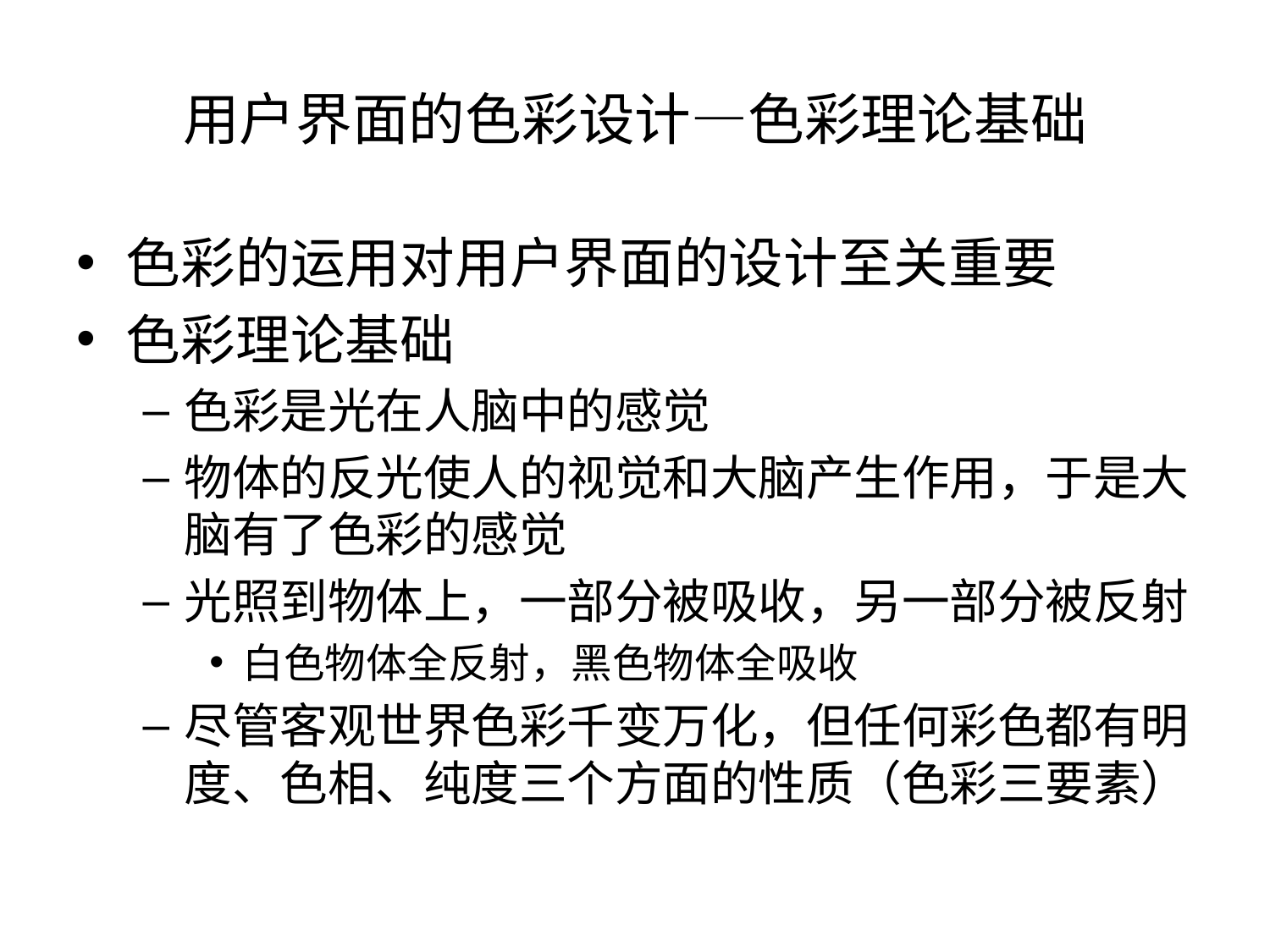

# 用户界面的色彩设计—色彩理论基础
色彩的运用对用户界面的设计至关重要
色彩理论基础
色彩是光在人脑中的感觉
物体的反光使人的视觉和大脑产生作用，于是大脑有了色彩的感觉
光照到物体上，一部分被吸收，另一部分被反射
白色物体全反射，黑色物体全吸收
尽管客观世界色彩千变万化，但任何彩色都有明度、色相、纯度三个方面的性质（色彩三要素）